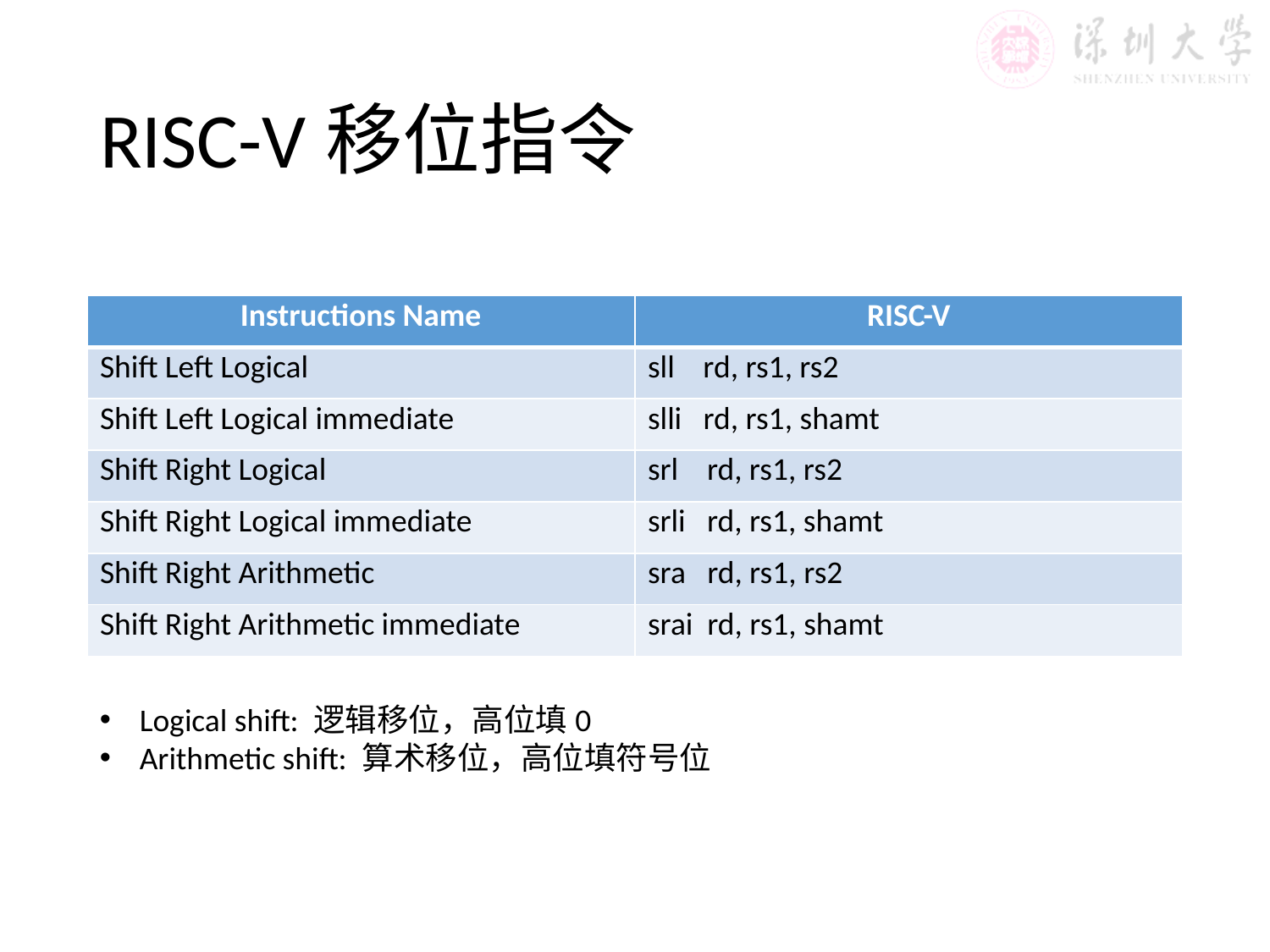

# RISC-V移位指令
| Instructions Name | RISC-V |
| --- | --- |
| Shift Left Logical | sll rd, rs1, rs2 |
| Shift Left Logical immediate | slli rd, rs1, shamt |
| Shift Right Logical | srl rd, rs1, rs2 |
| Shift Right Logical immediate | srli rd, rs1, shamt |
| Shift Right Arithmetic | sra rd, rs1, rs2 |
| Shift Right Arithmetic immediate | srai rd, rs1, shamt |
Logical shift: 逻辑移位，高位填0
Arithmetic shift: 算术移位，高位填符号位